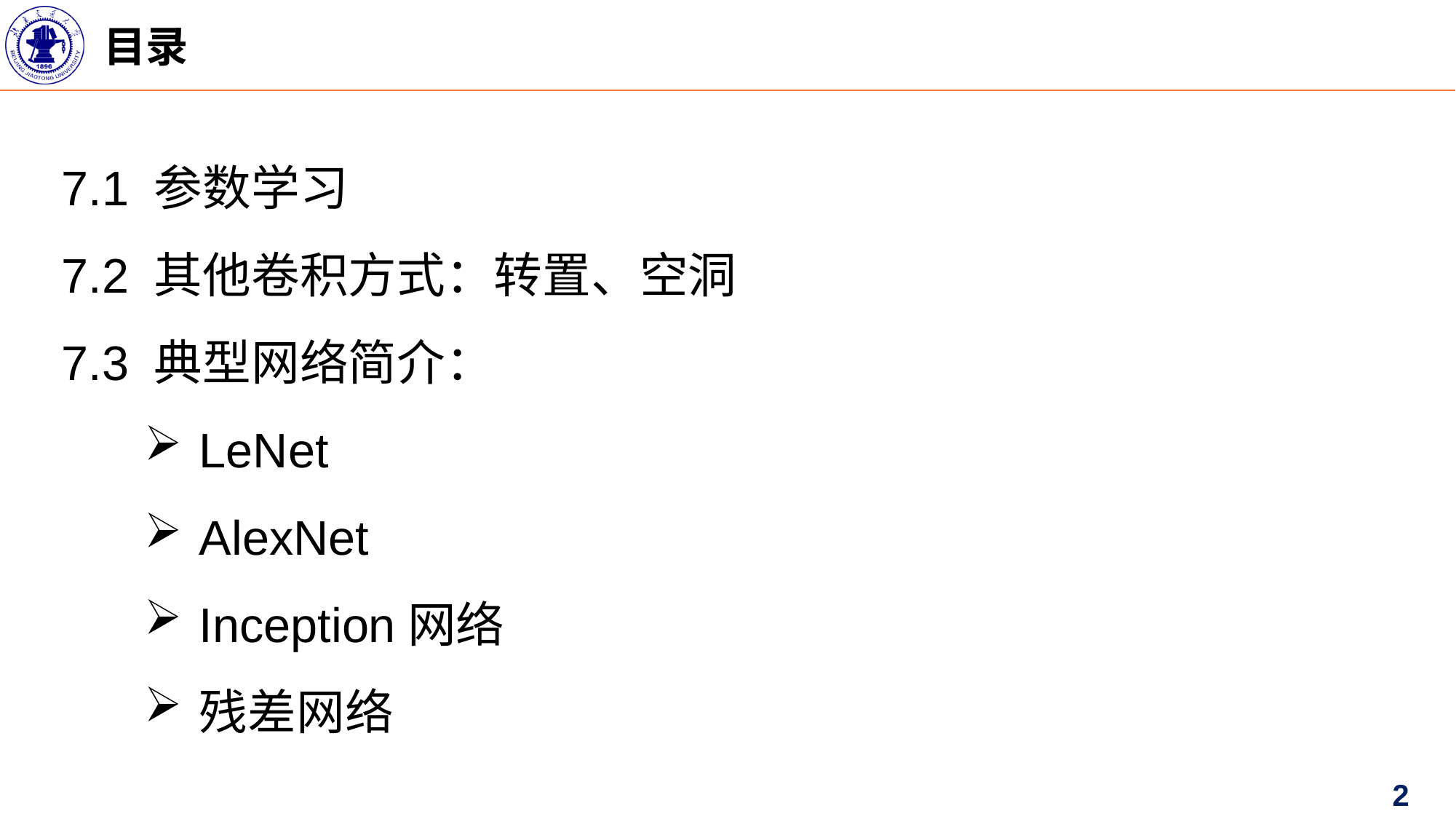

目录
7.1 参数学习
7.2 其他卷积方式：转置、空洞
7.3 典型网络简介：
LeNet
AlexNet
Inception网络
残差网络